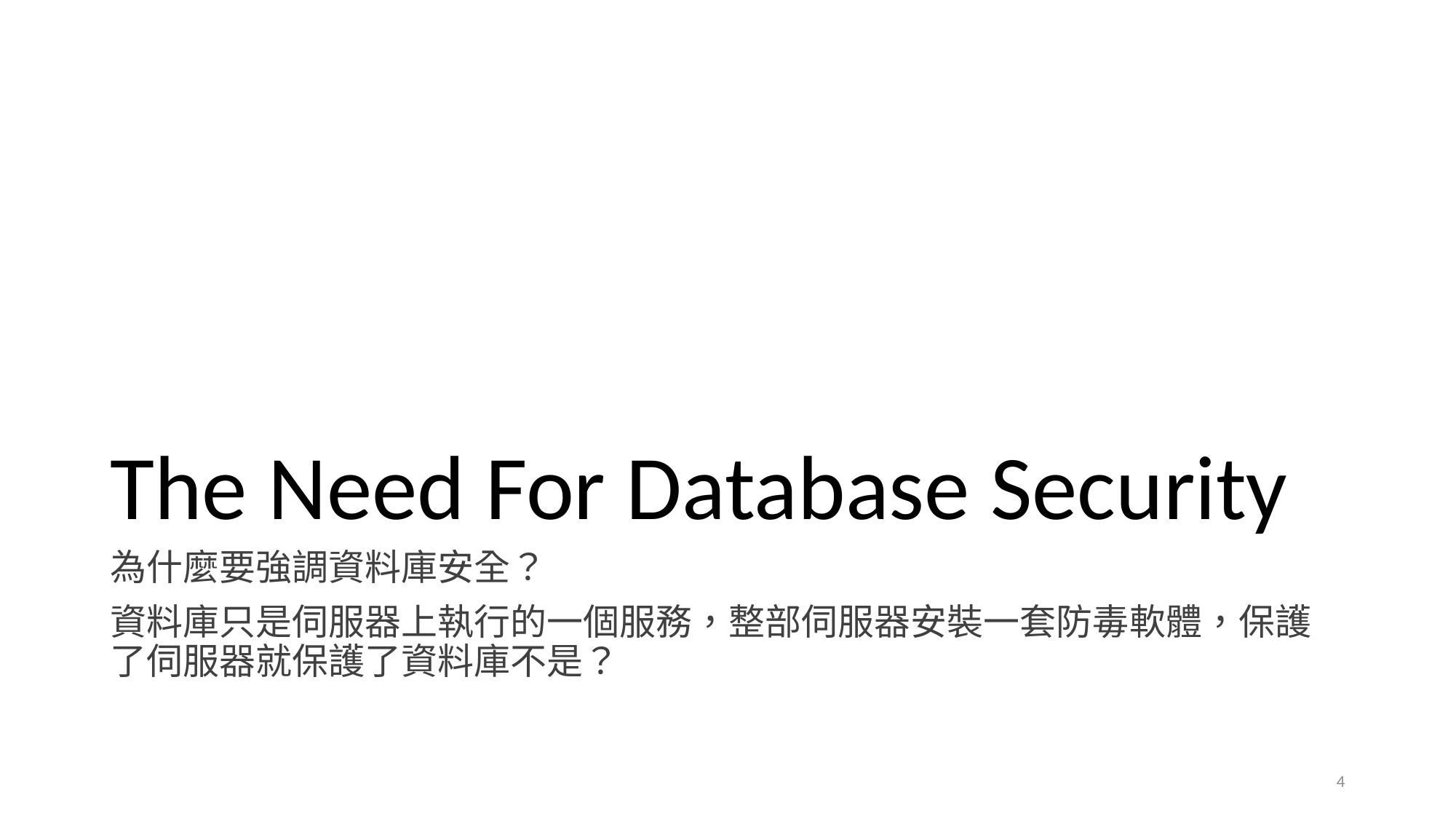

# The Need For Database Security
為什麼要強調資料庫安全？
資料庫只是伺服器上執行的一個服務，整部伺服器安裝一套防毒軟體，保護了伺服器就保護了資料庫不是？
4